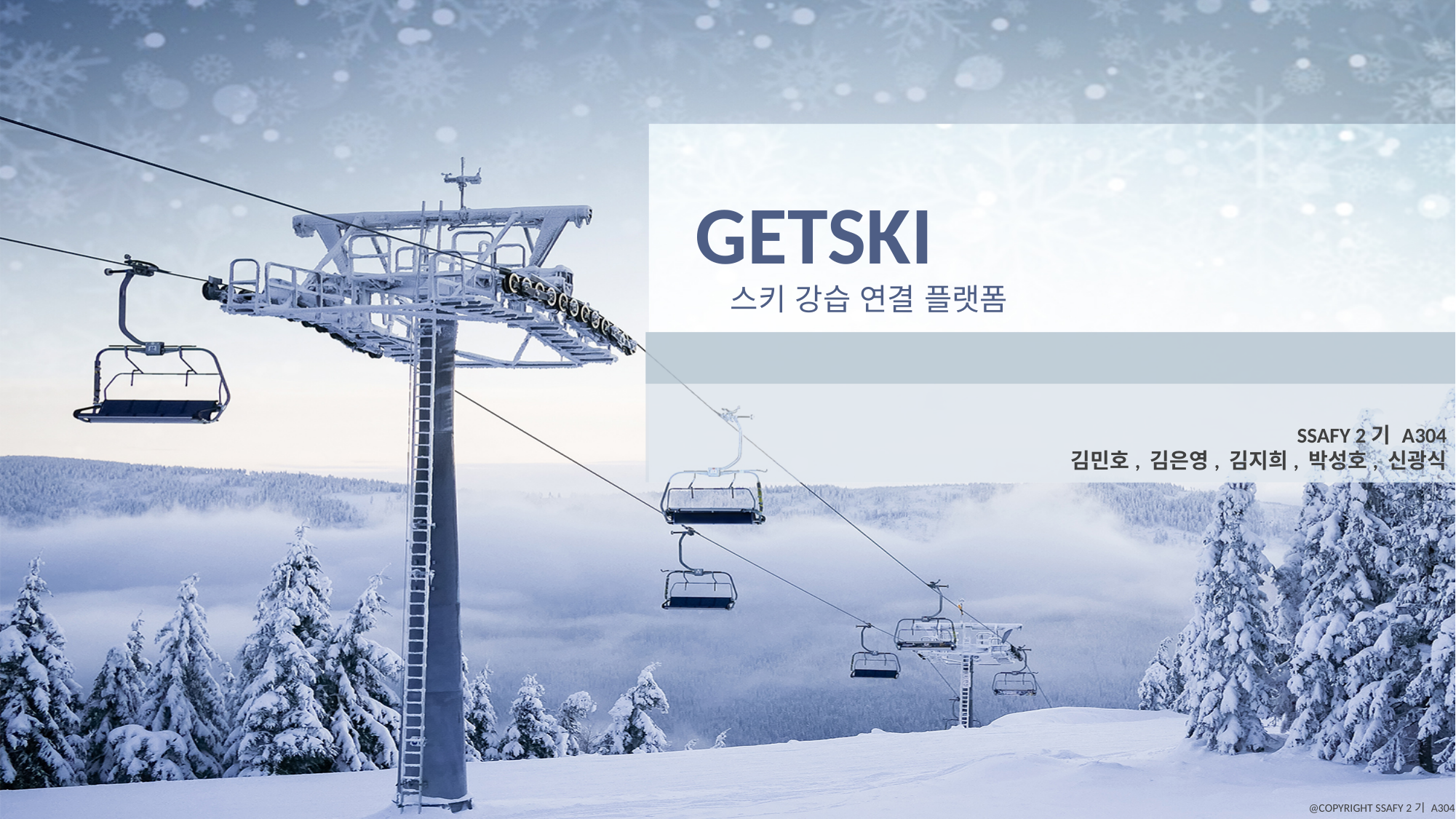

# GETSKI 스키 강습 연결 플랫폼
SSAFY 2기 A304
김민호, 김은영, 김지희, 박성호, 신광식
@COPYRIGHT SSAFY 2기 A304